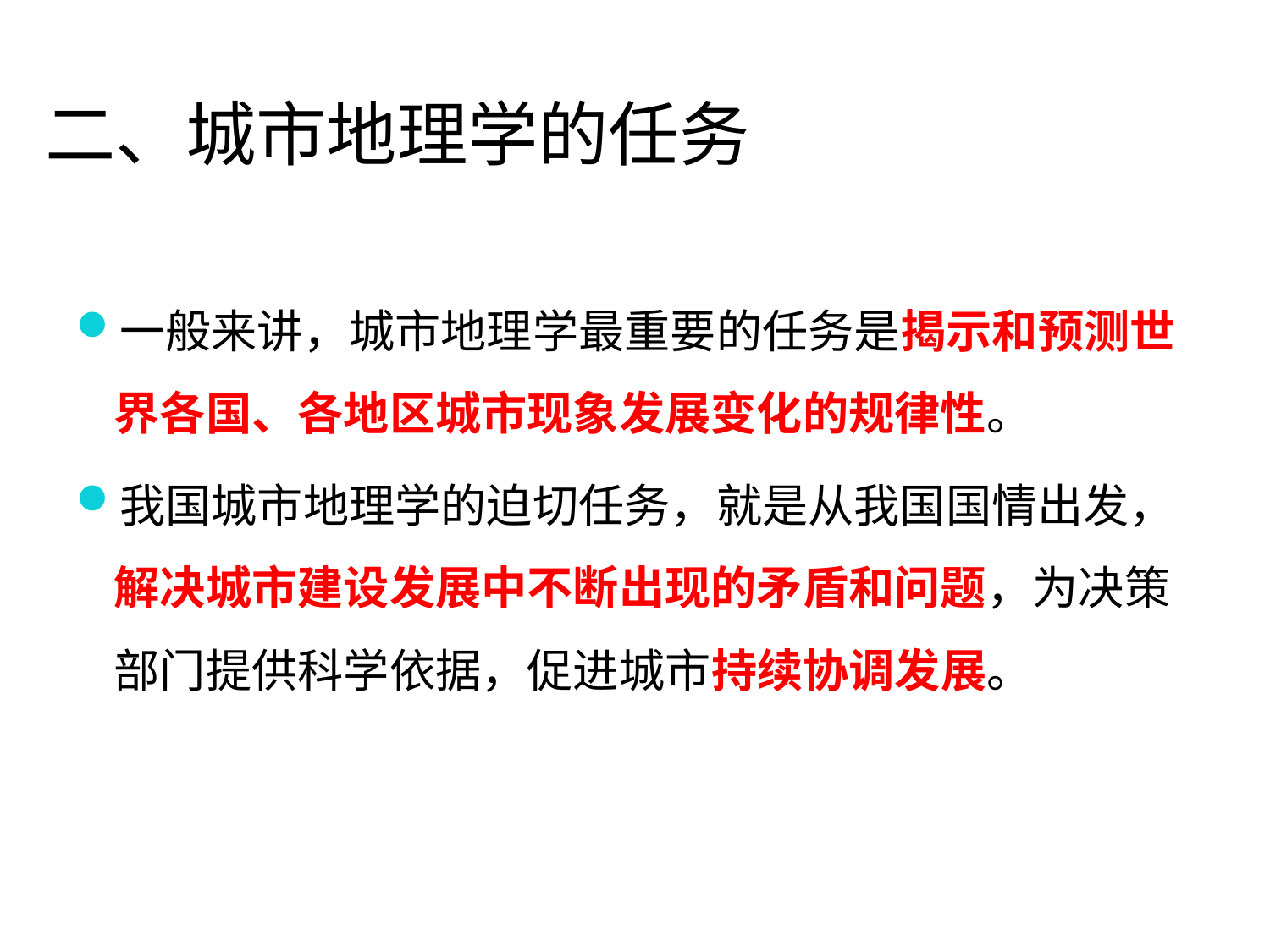

# 二、城市地理学的任务
一般来讲，城市地理学最重要的任务是揭示和预测世界各国、各地区城市现象发展变化的规律性。
我国城市地理学的迫切任务，就是从我国国情出发，解决城市建设发展中不断出现的矛盾和问题，为决策部门提供科学依据，促进城市持续协调发展。